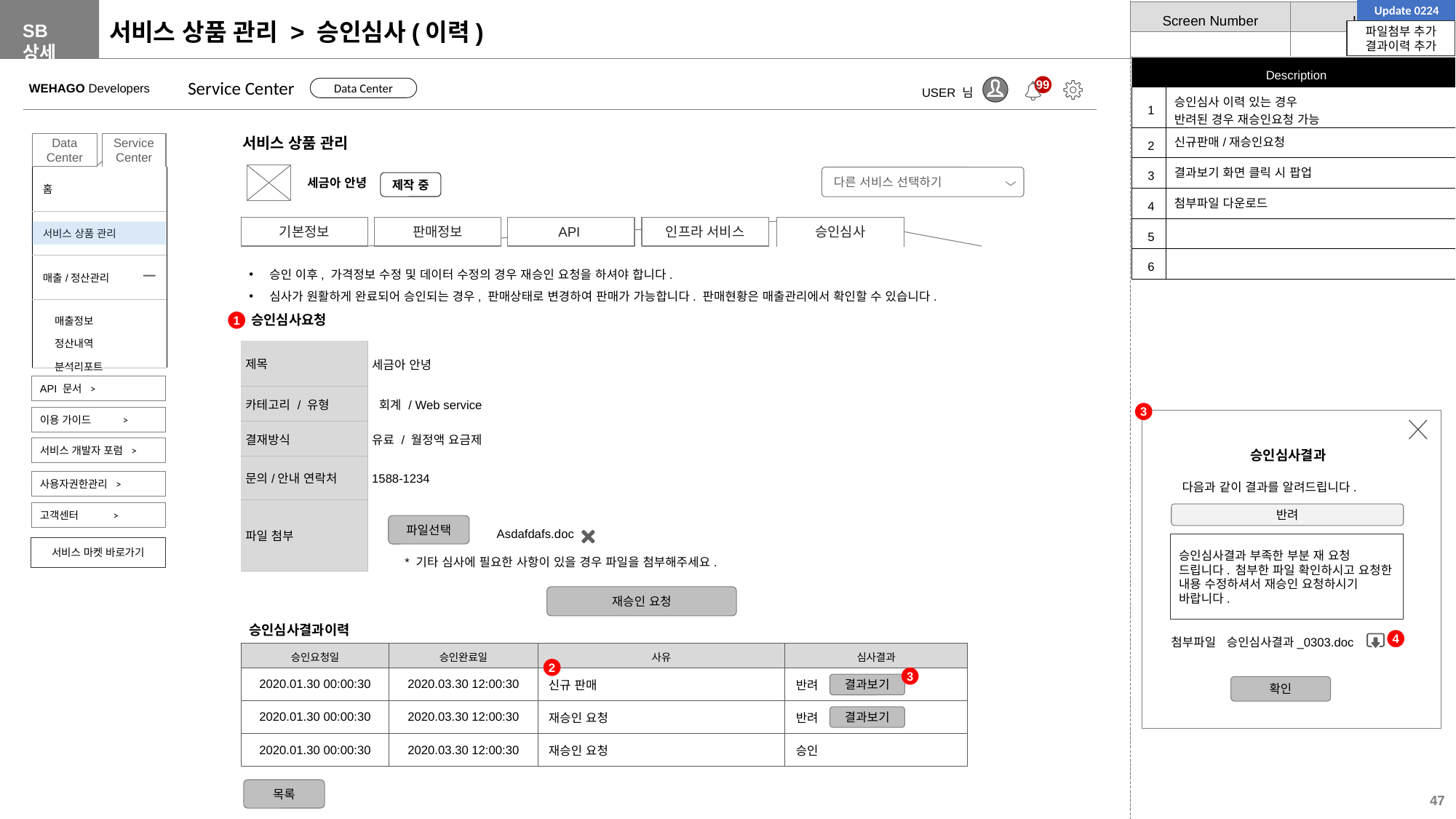

Update 0224
# 서비스 상품 관리 > 승인심사(이력)
파일첨부 추가
결과이력 추가
| Description |  |
| --- | --- |
| 1 | 승인심사 이력 있는 경우 반려된 경우 재승인요청 가능 |
| 2 | 신규판매/재승인요청 |
| 3 | 결과보기 화면 클릭 시 팝업 |
| 4 | 첨부파일 다운로드 |
| 5 |  |
| 6 |  |
Service Center
WEHAGO Developers
99

Data Center
USER 님

서비스 상품 관리
Service Center
Data Center

| 홈 |
| --- |
| 서비스 상품 관리 |
| 매출/정산관리 |
| 매출정보 정산내역 분석리포트 |
다른 서비스 선택하기

세금아 안녕
제작 중
기본정보
API
인프라 서비스
승인심사
판매정보

승인 이후, 가격정보 수정 및 데이터 수정의 경우 재승인 요청을 하셔야 합니다.
심사가 원활하게 완료되어 승인되는 경우, 판매상태로 변경하여 판매가 가능합니다. 판매현황은 매출관리에서 확인할 수 있습니다.

승인심사요청
1
| 제목 | 세금아 안녕 |
| --- | --- |
| 카테고리 / 유형 | 회계 / Web service |
| 결재방식 | 유료 / 월정액 요금제 |
| 문의/안내 연락처 | 1588-1234 |
| 파일 첨부 |  |
API 문서  >
3
이용 가이드          >

서비스 개발자 포럼  >
승인심사결과
사용자권한관리  >
다음과 같이 결과를 알려드립니다.
고객센터           >
반려
파일선택
Asdafdafs.doc

승인심사결과 부족한 부분 재 요청 드립니다. 첨부한 파일 확인하시고 요청한 내용 수정하셔서 재승인 요청하시기 바랍니다.
서비스 마켓 바로가기
* 기타 심사에 필요한 사항이 있을 경우 파일을 첨부해주세요.
재승인 요청
승인심사결과이력
첨부파일   승인심사결과_0303.doc
4

| 승인요청일 | 승인완료일 | 사유 | 심사결과 |
| --- | --- | --- | --- |
| 2020.01.30 00:00:30 | 2020.03.30 12:00:30 | 신규 판매 | 반려 |
| 2020.01.30 00:00:30 | 2020.03.30 12:00:30 | 재승인 요청 | 반려 |
| 2020.01.30 00:00:30 | 2020.03.30 12:00:30 | 재승인 요청 | 승인 |
2
3
결과보기
확인
결과보기
목록